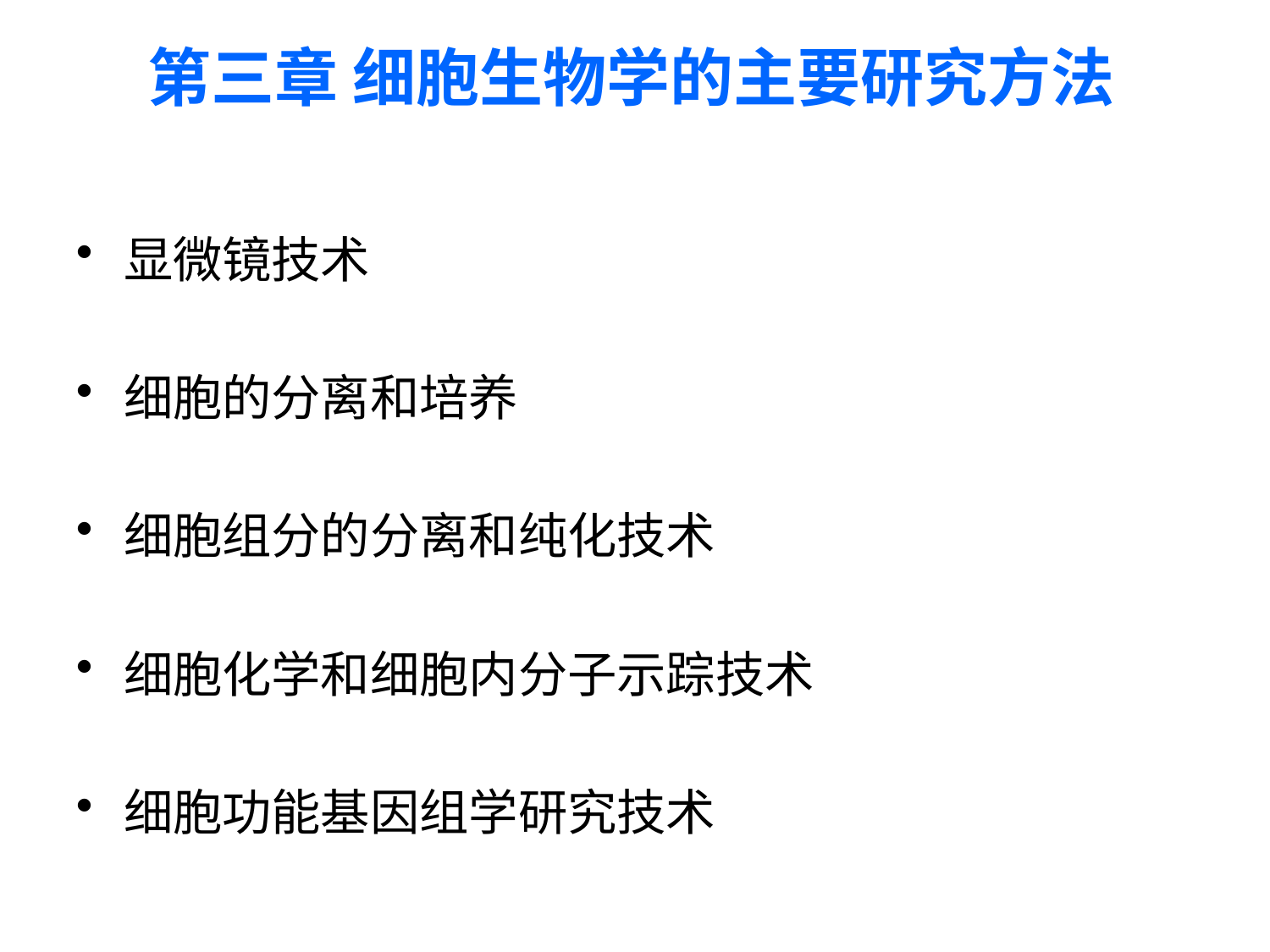

第三章 细胞生物学的主要研究方法
显微镜技术

细胞的分离和培养

细胞组分的分离和纯化技术

细胞化学和细胞内分子示踪技术

细胞功能基因组学研究技术